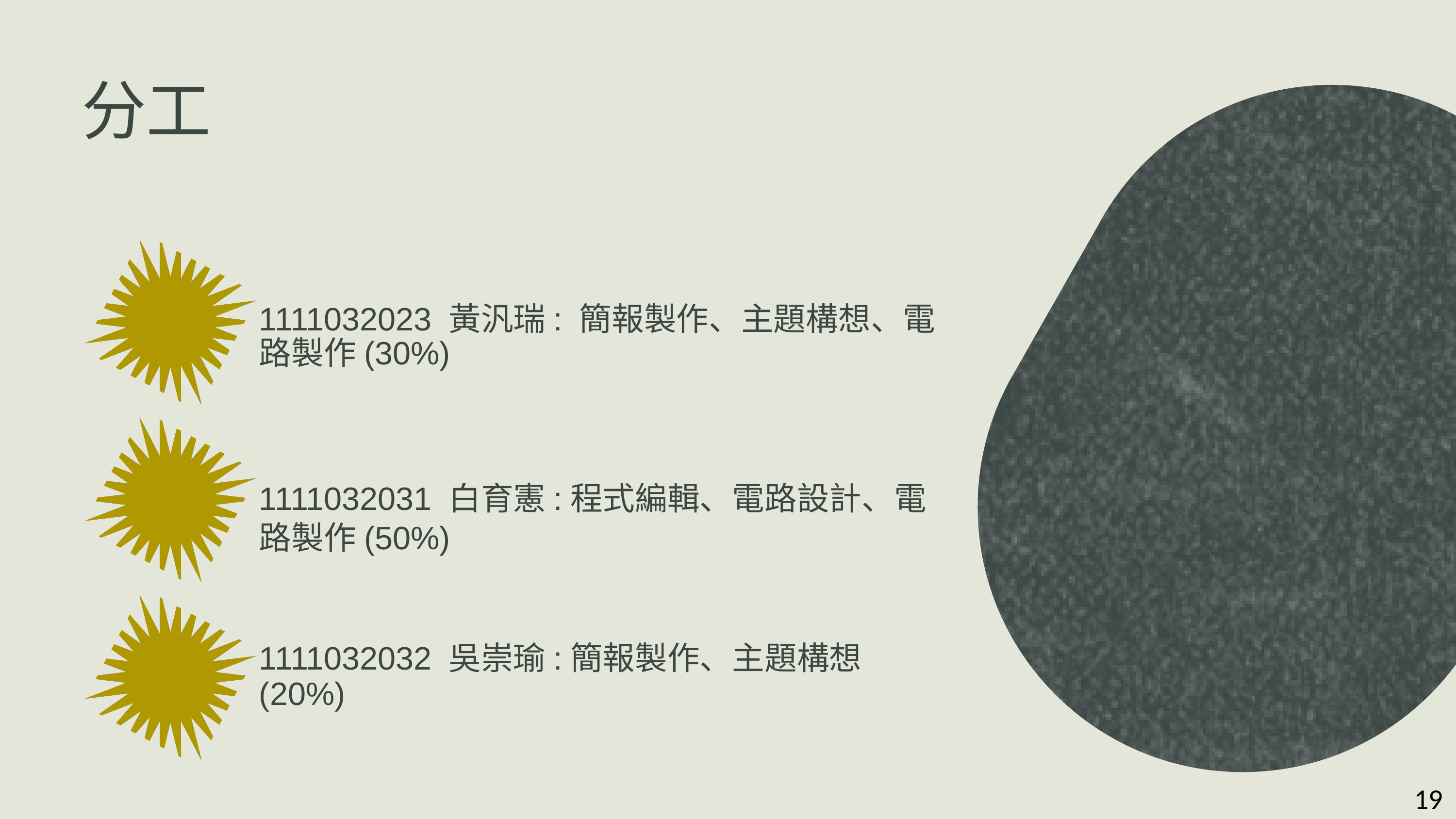

分工

1111032023 黃汎瑞: 簡報製作、主題構想、電路製作(30%)

1111032031 白育憲:程式編輯、電路設計、電路製作(50%)

1111032032 吳崇瑜:簡報製作、主題構想(20%)

19